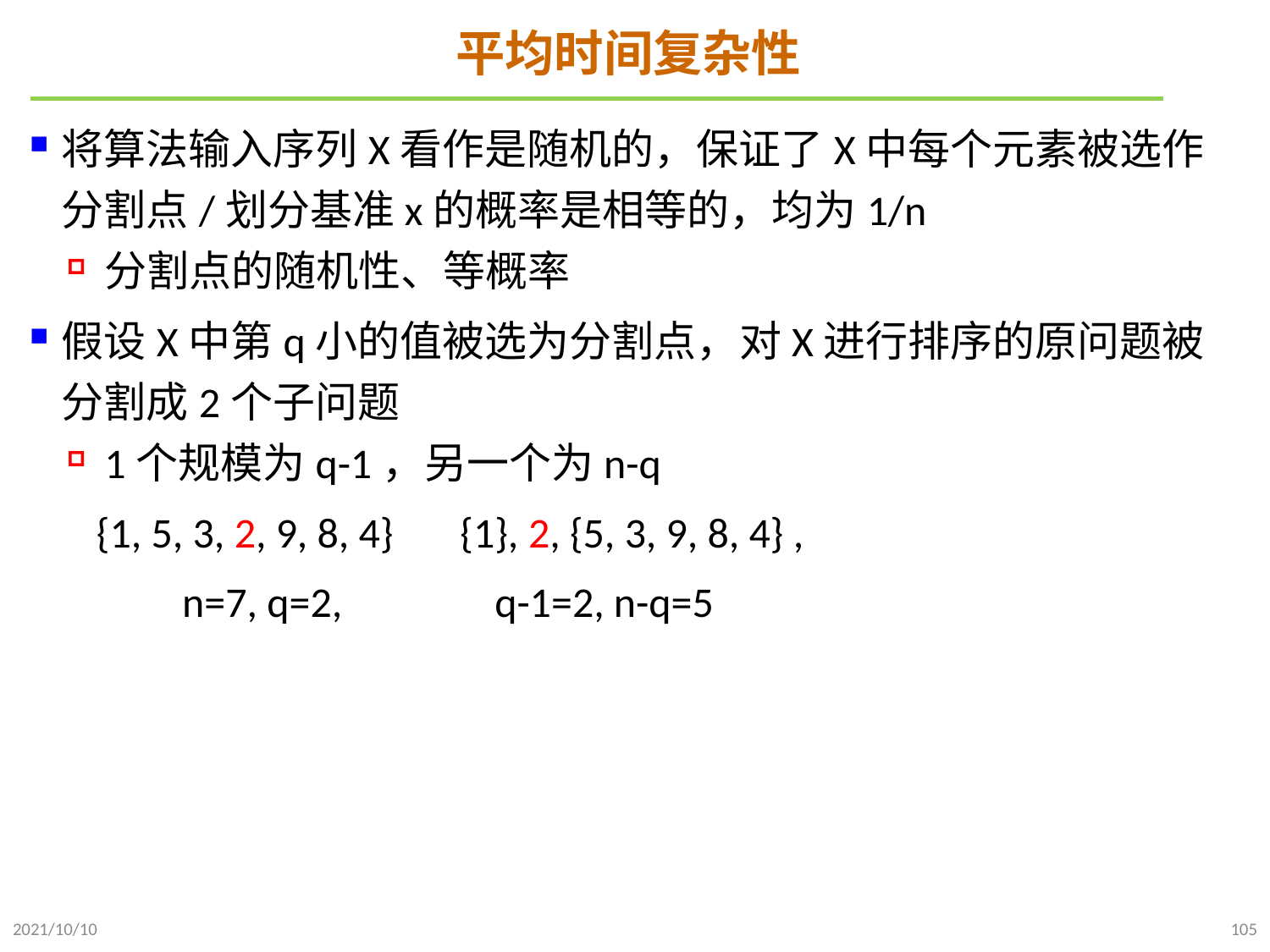

# 平均时间复杂性
将算法输入序列X看作是随机的，保证了X中每个元素被选作分割点/划分基准x的概率是相等的，均为1/n
分割点的随机性、等概率
假设X中第q小的值被选为分割点，对X进行排序的原问题被分割成2个子问题
1个规模为q-1，另一个为n-q
       {1, 5, 3, 2, 9, 8, 4}       {1}, 2, {5, 3, 9, 8, 4} ,
                n=7, q=2,                q-1=2, n-q=5

2021/10/10
105